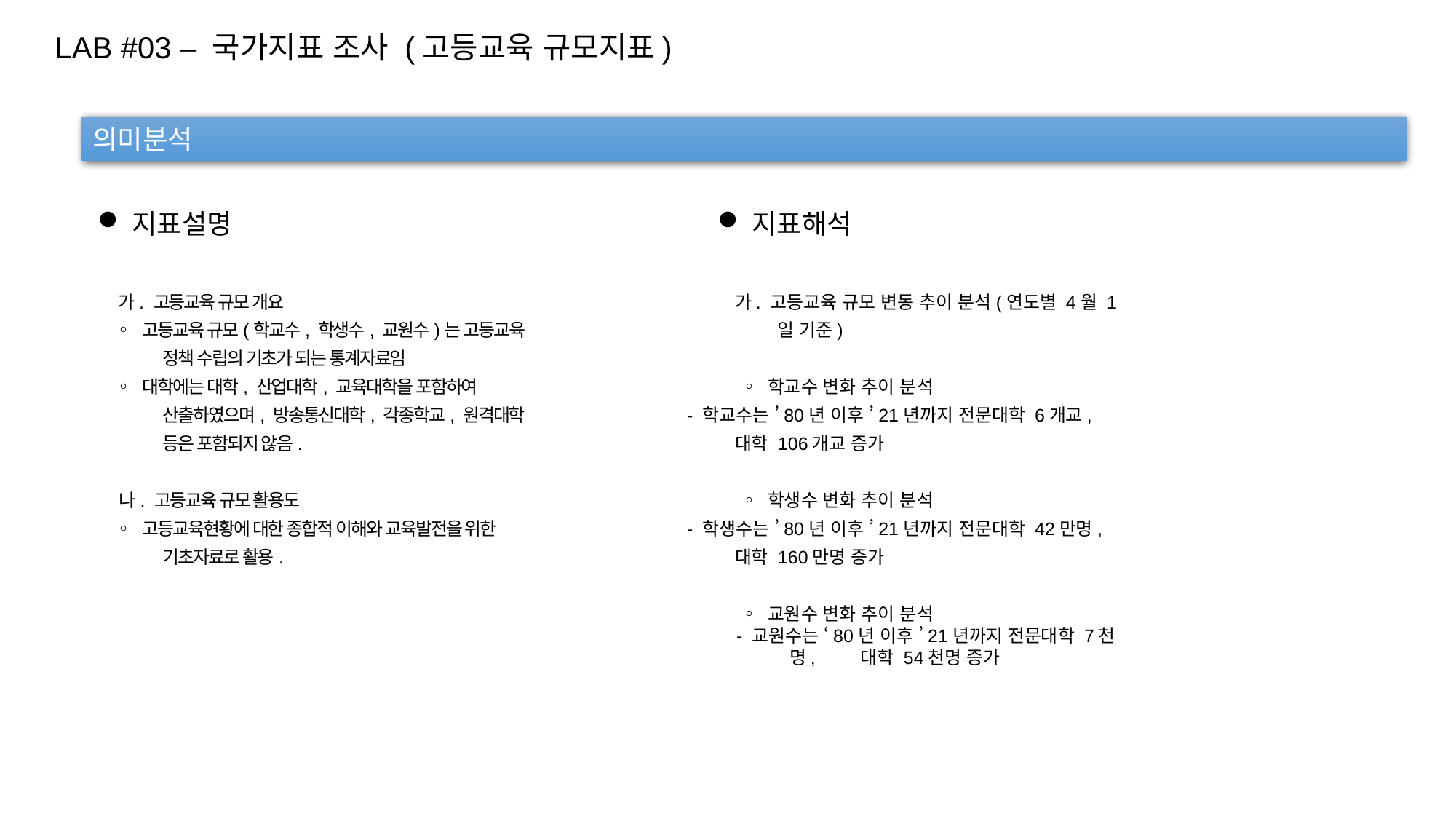

LAB #03 – 국가지표 조사 (고등교육 규모지표)
의미분석
지표설명
지표해석
 가. 고등교육 규모 개요
 ◦ 고등교육 규모(학교수, 학생수, 교원수)는 고등교육 정책 수립의 기초가 되는 통계자료임
 ◦ 대학에는 대학, 산업대학, 교육대학을 포함하여 산출하였으며, 방송통신대학, 각종학교, 원격대학 등은 포함되지 않음.

 나. 고등교육 규모 활용도
 ◦ 고등교육현황에 대한 종합적 이해와 교육발전을 위한 기초자료로 활용.
가. 고등교육 규모 변동 추이 분석(연도별 4월 1일 기준)

 ◦ 학교수 변화 추이 분석
 - 학교수는 ’80년 이후 ’21년까지 전문대학 6개교, 대학 106개교 증가

 ◦ 학생수 변화 추이 분석
 - 학생수는 ’80년 이후 ’21년까지 전문대학 42만명, 대학 160만명 증가

 ◦ 교원수 변화 추이 분석
           - 교원수는 ‘80년 이후 ’21년까지 전문대학 7천    	명,        대학 54천명 증가